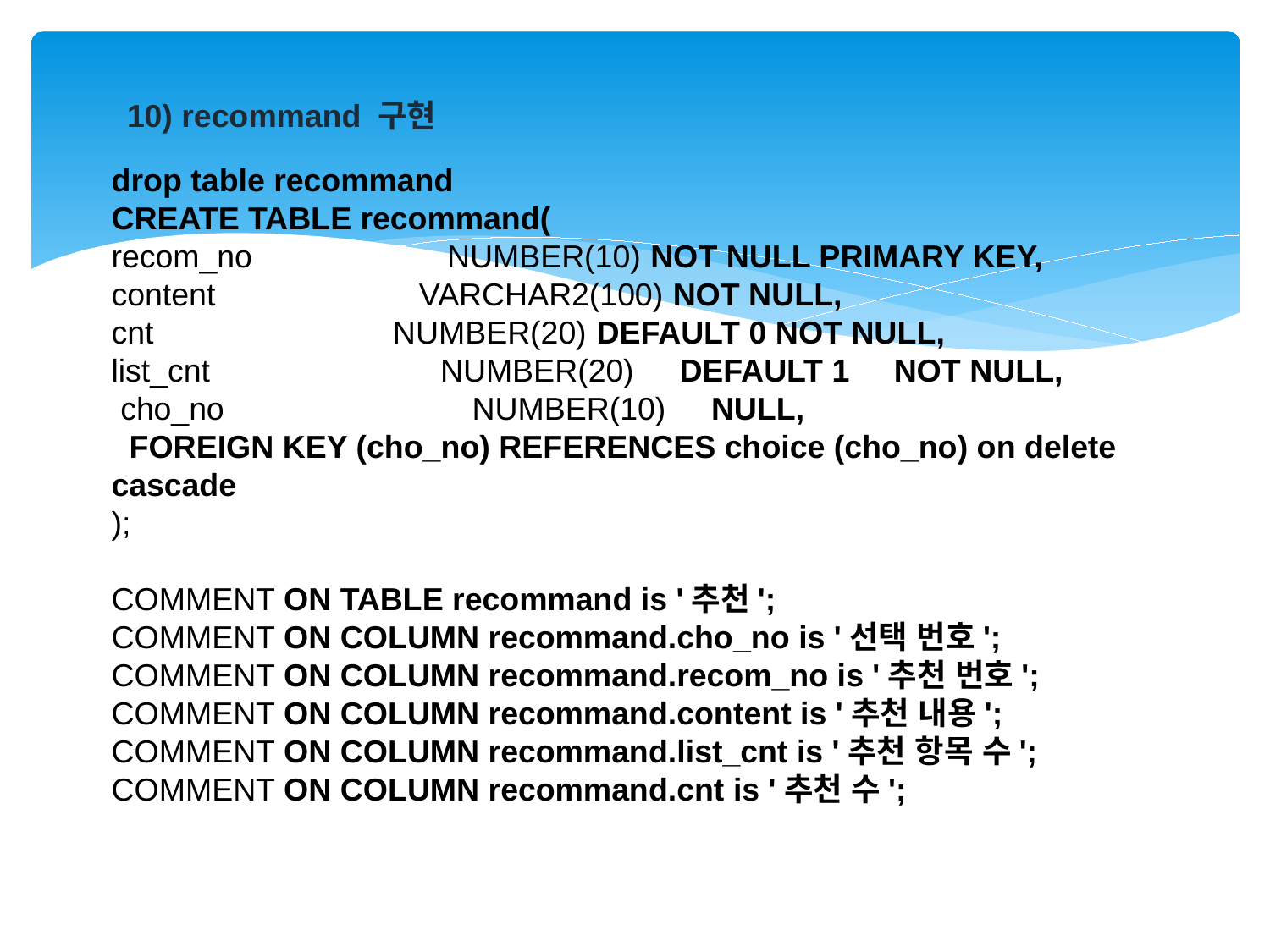

10) recommand 구현
drop table recommand
CREATE TABLE recommand(
recom_no                      NUMBER(10) NOT NULL PRIMARY KEY,
content                       VARCHAR2(100) NOT NULL,
cnt                           NUMBER(20) DEFAULT 0 NOT NULL,
list_cnt                          NUMBER(20)     DEFAULT 1     NOT NULL,
 cho_no                            NUMBER(10)     NULL,
  FOREIGN KEY (cho_no) REFERENCES choice (cho_no) on delete cascade
);

COMMENT ON TABLE recommand is '추천';
COMMENT ON COLUMN recommand.cho_no is '선택 번호';
COMMENT ON COLUMN recommand.recom_no is '추천 번호';
COMMENT ON COLUMN recommand.content is '추천 내용';
COMMENT ON COLUMN recommand.list_cnt is '추천 항목 수';
COMMENT ON COLUMN recommand.cnt is '추천 수';